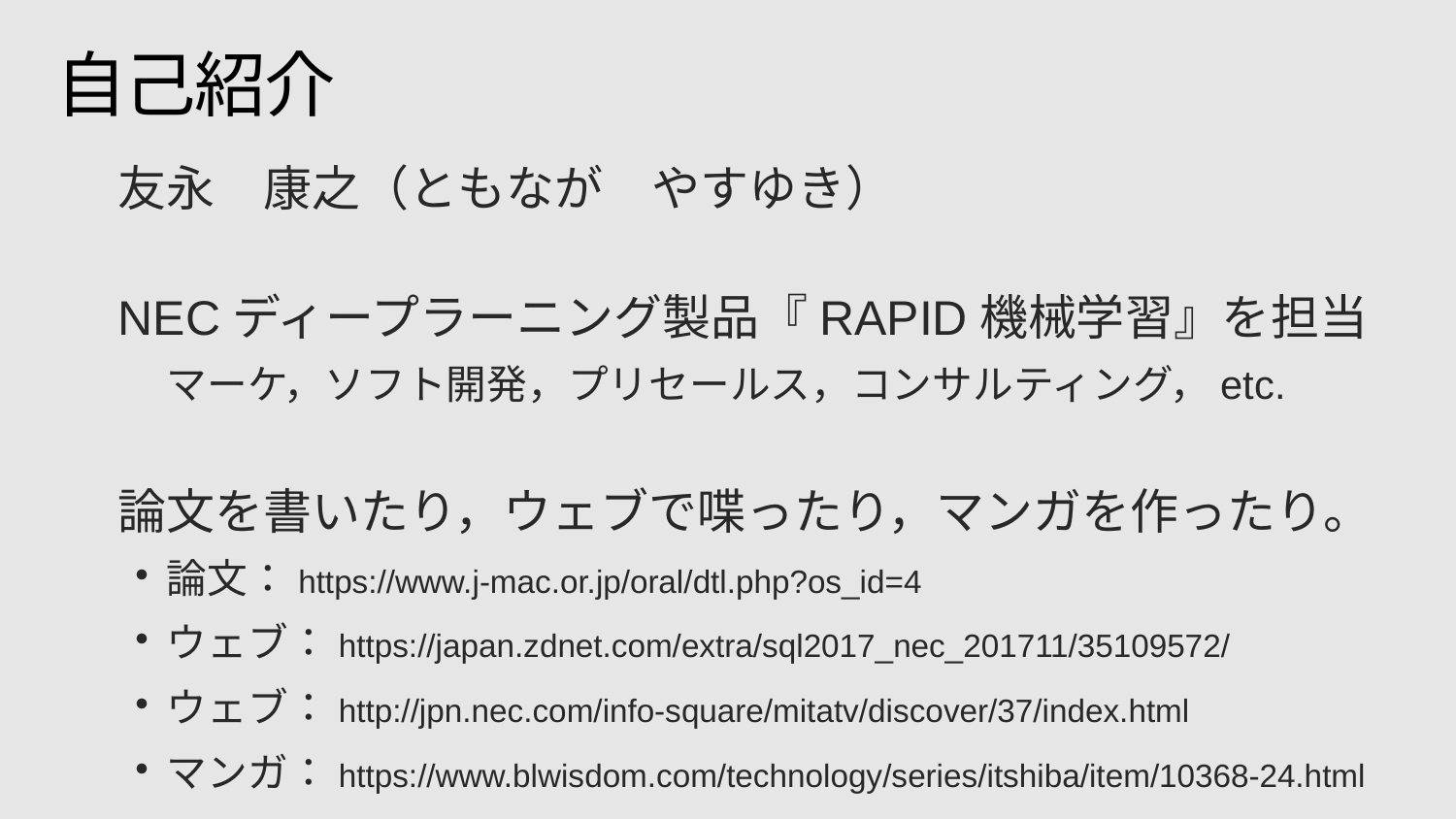

# 自己紹介
友永　康之（ともなが　やすゆき）

NECディープラーニング製品『RAPID機械学習』を担当
　マーケ，ソフト開発，プリセールス，コンサルティング，etc.

論文を書いたり，ウェブで喋ったり，マンガを作ったり。
・論文：https://www.j-mac.or.jp/oral/dtl.php?os_id=4
・ウェブ：https://japan.zdnet.com/extra/sql2017_nec_201711/35109572/
・ウェブ：http://jpn.nec.com/info-square/mitatv/discover/37/index.html
・マンガ：https://www.blwisdom.com/technology/series/itshiba/item/10368-24.html